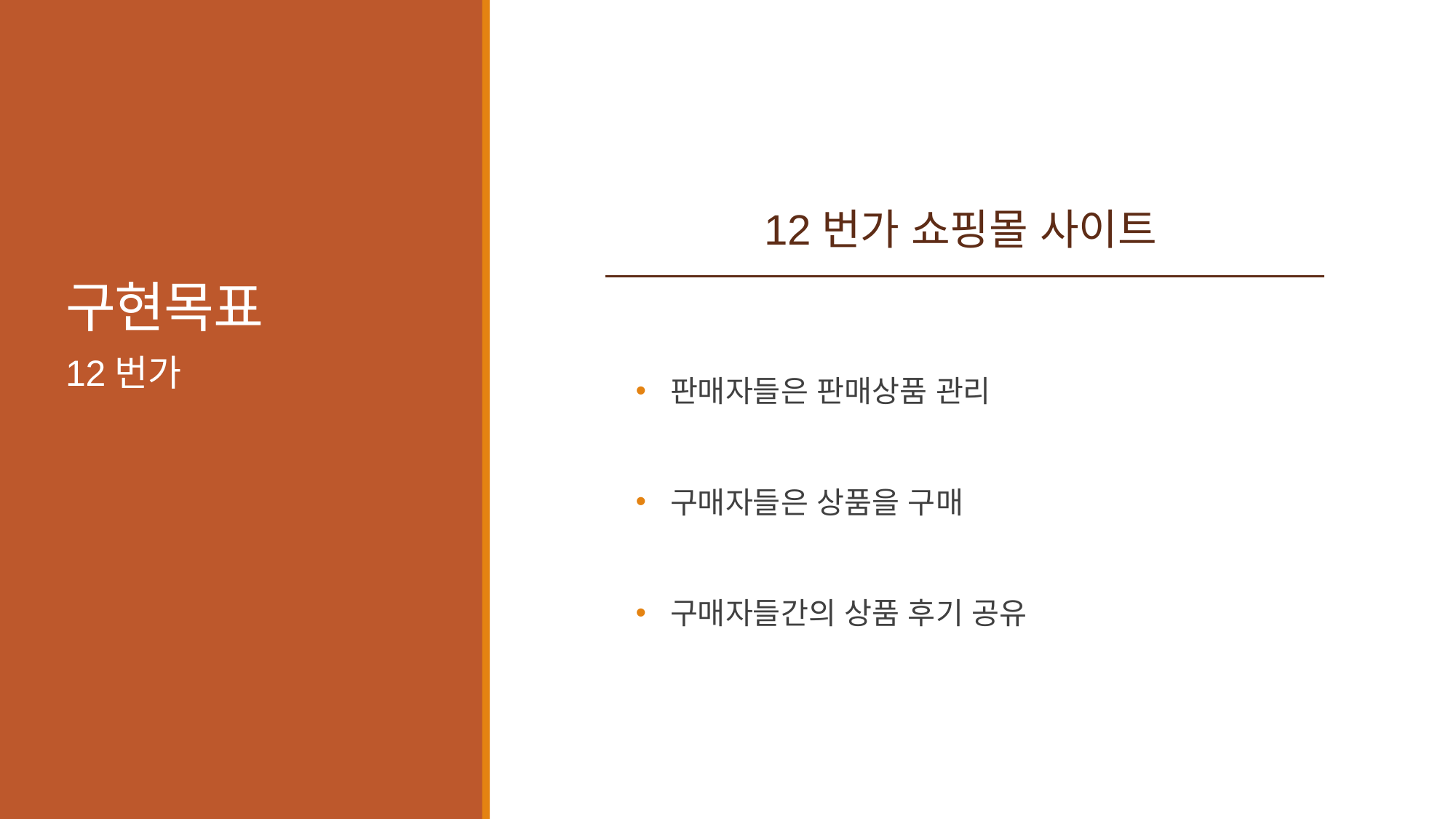

# 구현목표
12번가 쇼핑몰 사이트
  판매자들은 판매상품 관리
  구매자들은 상품을 구매
  구매자들간의 상품 후기 공유
12번가